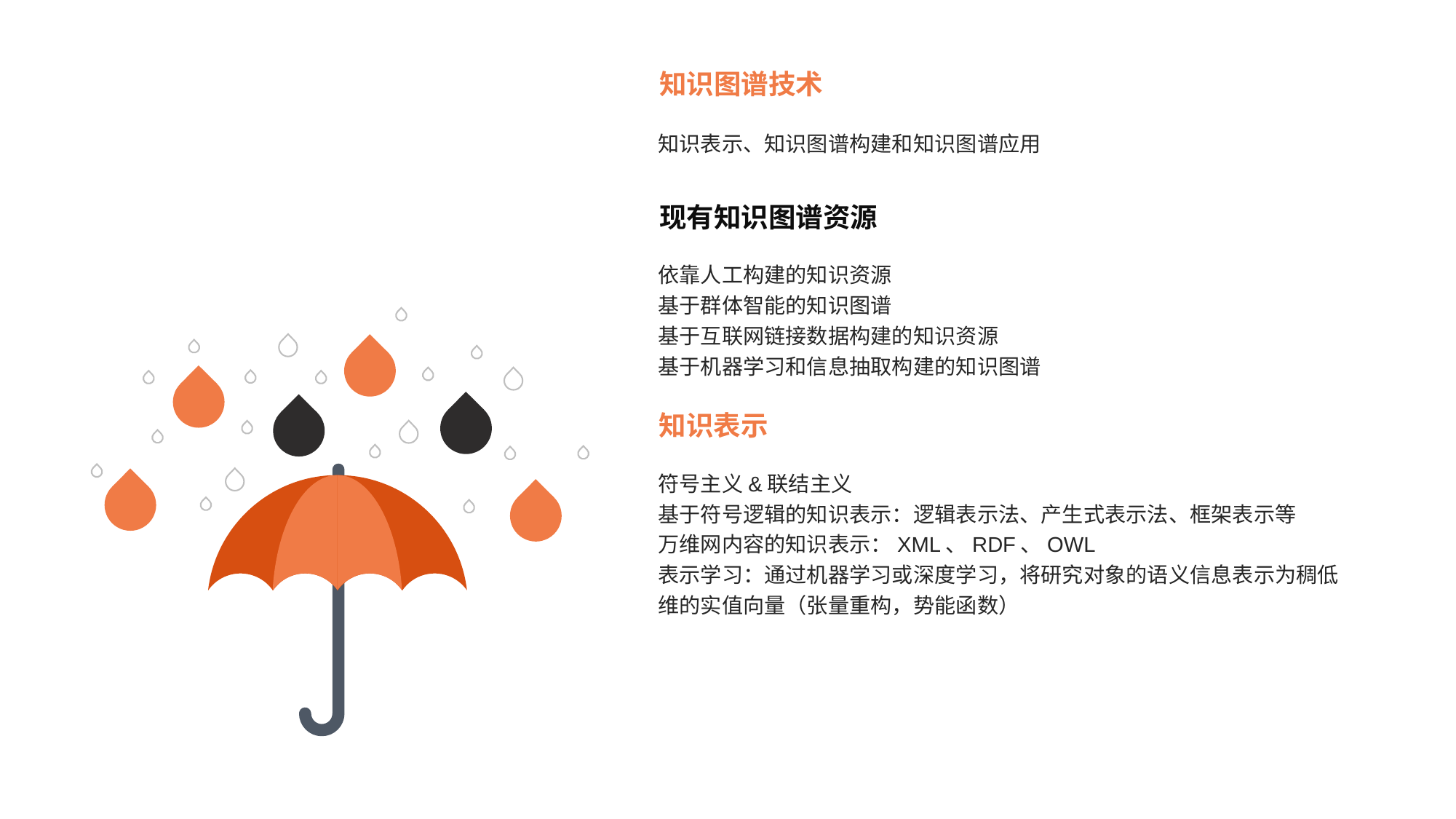

知识图谱技术
知识表示、知识图谱构建和知识图谱应用
现有知识图谱资源
依靠人工构建的知识资源
基于群体智能的知识图谱
基于互联网链接数据构建的知识资源
基于机器学习和信息抽取构建的知识图谱

知识表示
符号主义&联结主义
基于符号逻辑的知识表示：逻辑表示法、产生式表示法、框架表示等
万维网内容的知识表示：XML、RDF、OWL
表示学习：通过机器学习或深度学习，将研究对象的语义信息表示为稠低维的实值向量（张量重构，势能函数）